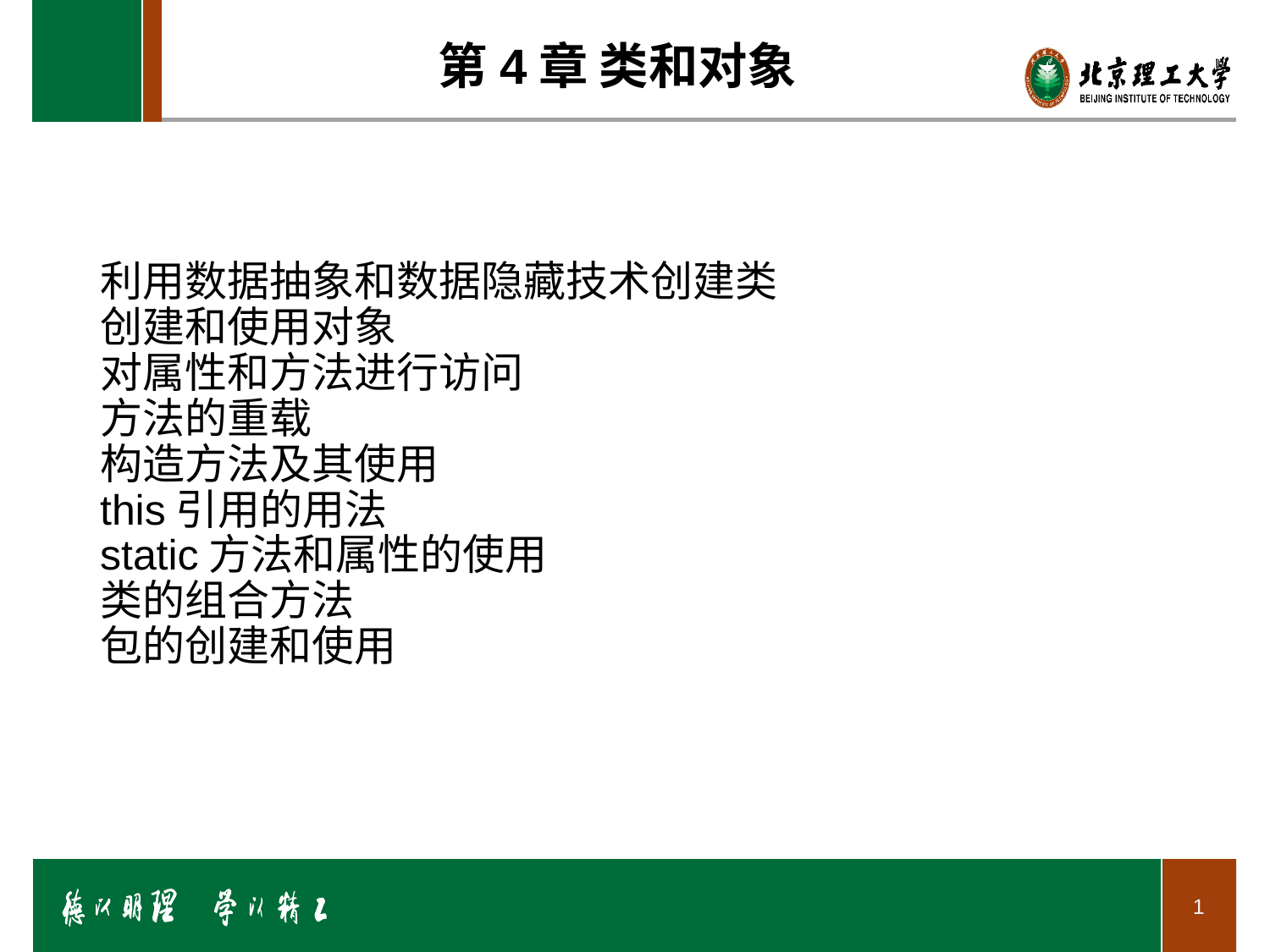

第4章 类和对象
利用数据抽象和数据隐藏技术创建类
创建和使用对象
对属性和方法进行访问
方法的重载
构造方法及其使用
this引用的用法
static方法和属性的使用
类的组合方法
包的创建和使用